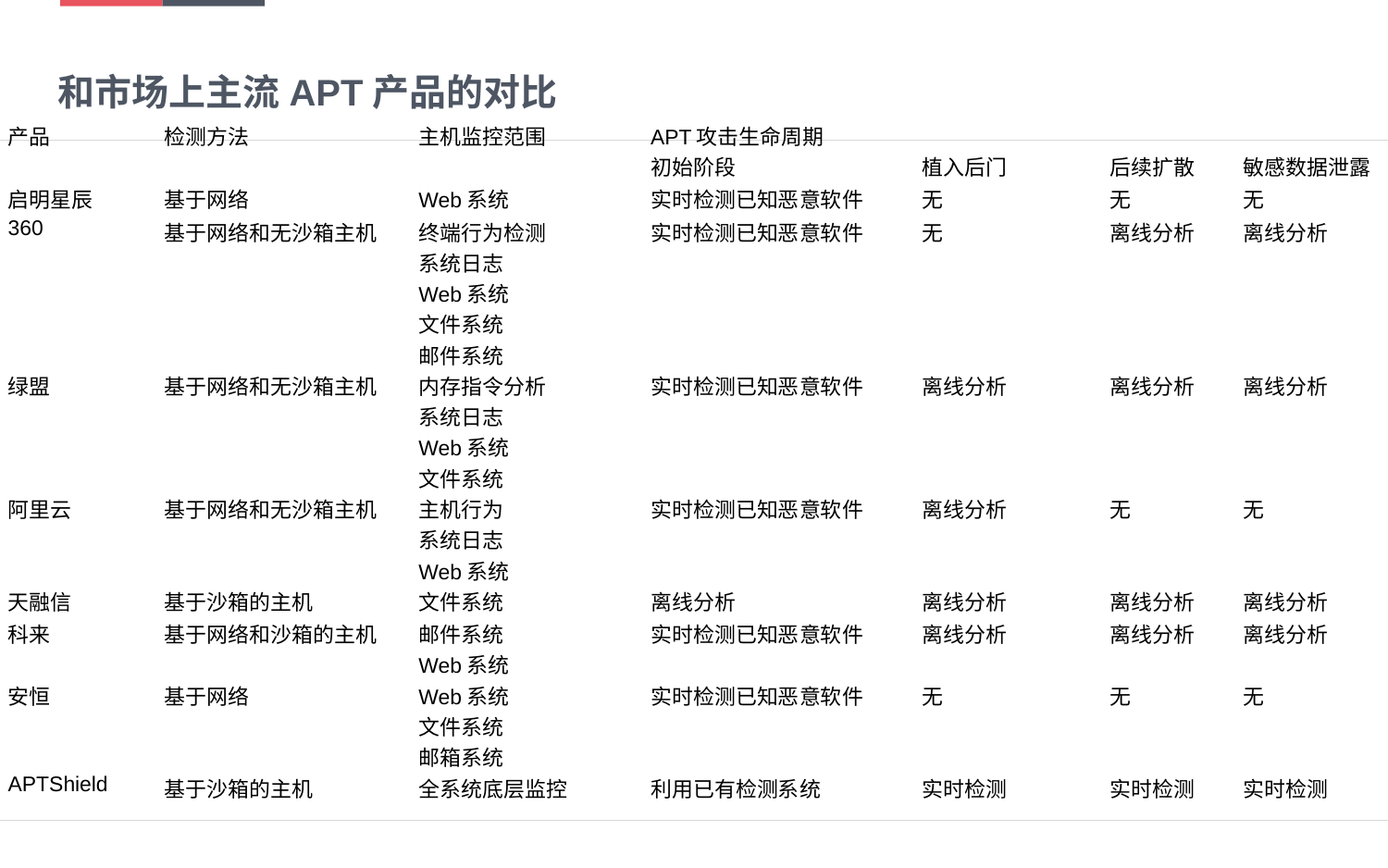

# 和市场上主流APT产品的对比
| 产品 | 检测方法 | 主机监控范围 | APT攻击生命周期 |  |  |  |
| --- | --- | --- | --- | --- | --- | --- |
|  |  |  | 初始阶段 | 植入后门 | 后续扩散 | 敏感数据泄露 |
| 启明星辰 | 基于网络 | Web系统 | 实时检测已知恶意软件 | 无 | 无 | 无 |
| 360 | 基于网络和无沙箱主机 | 终端行为检测 系统日志 Web系统 文件系统 邮件系统 | 实时检测已知恶意软件 | 无 | 离线分析 | 离线分析 |
| 绿盟 | 基于网络和无沙箱主机 | 内存指令分析 系统日志 Web系统 文件系统 | 实时检测已知恶意软件 | 离线分析 | 离线分析 | 离线分析 |
| 阿里云 | 基于网络和无沙箱主机 | 主机行为 系统日志 Web系统 | 实时检测已知恶意软件 | 离线分析 | 无 | 无 |
| 天融信 | 基于沙箱的主机 | 文件系统 | 离线分析 | 离线分析 | 离线分析 | 离线分析 |
| 科来 | 基于网络和沙箱的主机 | 邮件系统 Web系统 | 实时检测已知恶意软件 | 离线分析 | 离线分析 | 离线分析 |
| 安恒 | 基于网络 | Web系统 文件系统 邮箱系统 | 实时检测已知恶意软件 | 无 | 无 | 无 |
| APTShield | 基于沙箱的主机 | 全系统底层监控 | 利用已有检测系统 | 实时检测 | 实时检测 | 实时检测 |